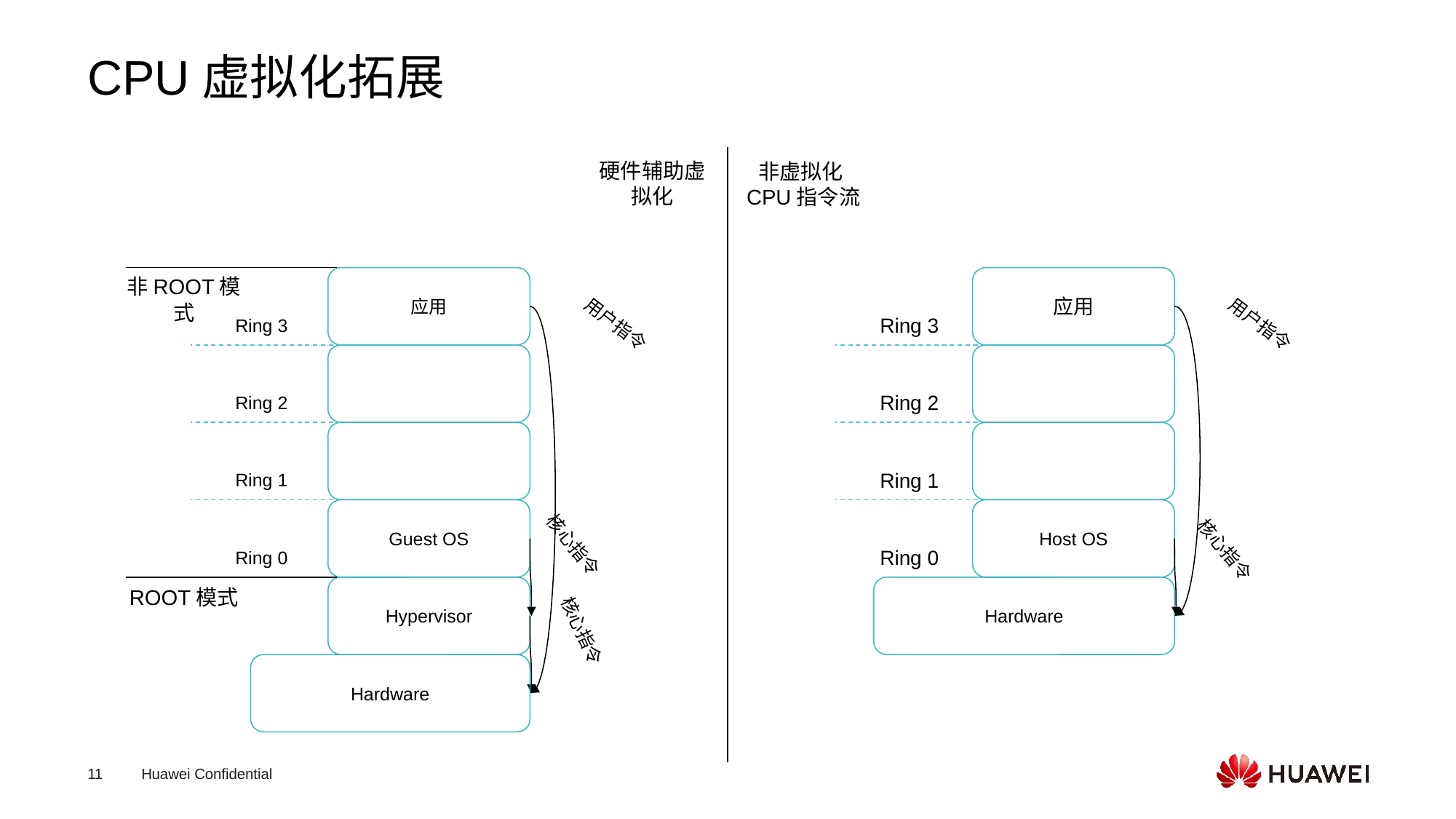

# CPU虚拟化拓展
硬件辅助虚拟化
非虚拟化CPU指令流
非ROOT模式
应用
Ring 3
应用
Ring 3
用户指令
用户指令

Ring 2

Ring 2

Ring 1
Ring 1
Guest OS
Host OS
核心指令
核心指令
Ring 0
Ring 0
Hypervisor
Hardware
ROOT模式
核心指令
Hardware